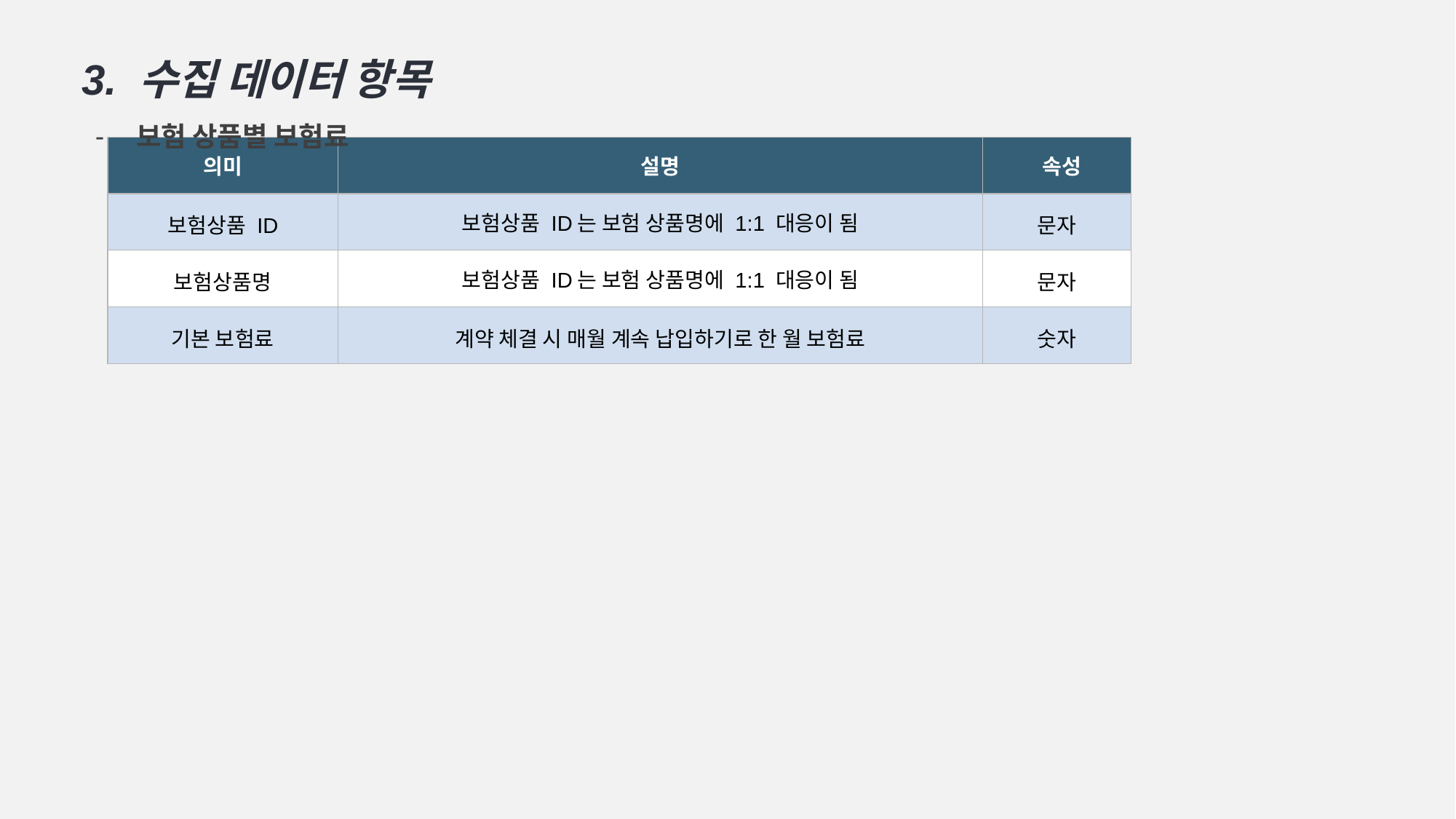

3. 수집 데이터 항목
보험 상품별 보험료
| 의미 | 설명 | 속성 |
| --- | --- | --- |
| 보험상품 ID | 보험상품 ID는 보험 상품명에 1:1 대응이 됨 | 문자 |
| 보험상품명 | 보험상품 ID는 보험 상품명에 1:1 대응이 됨 | 문자 |
| 기본 보험료 | 계약 체결 시 매월 계속 납입하기로 한 월 보험료 | 숫자 |